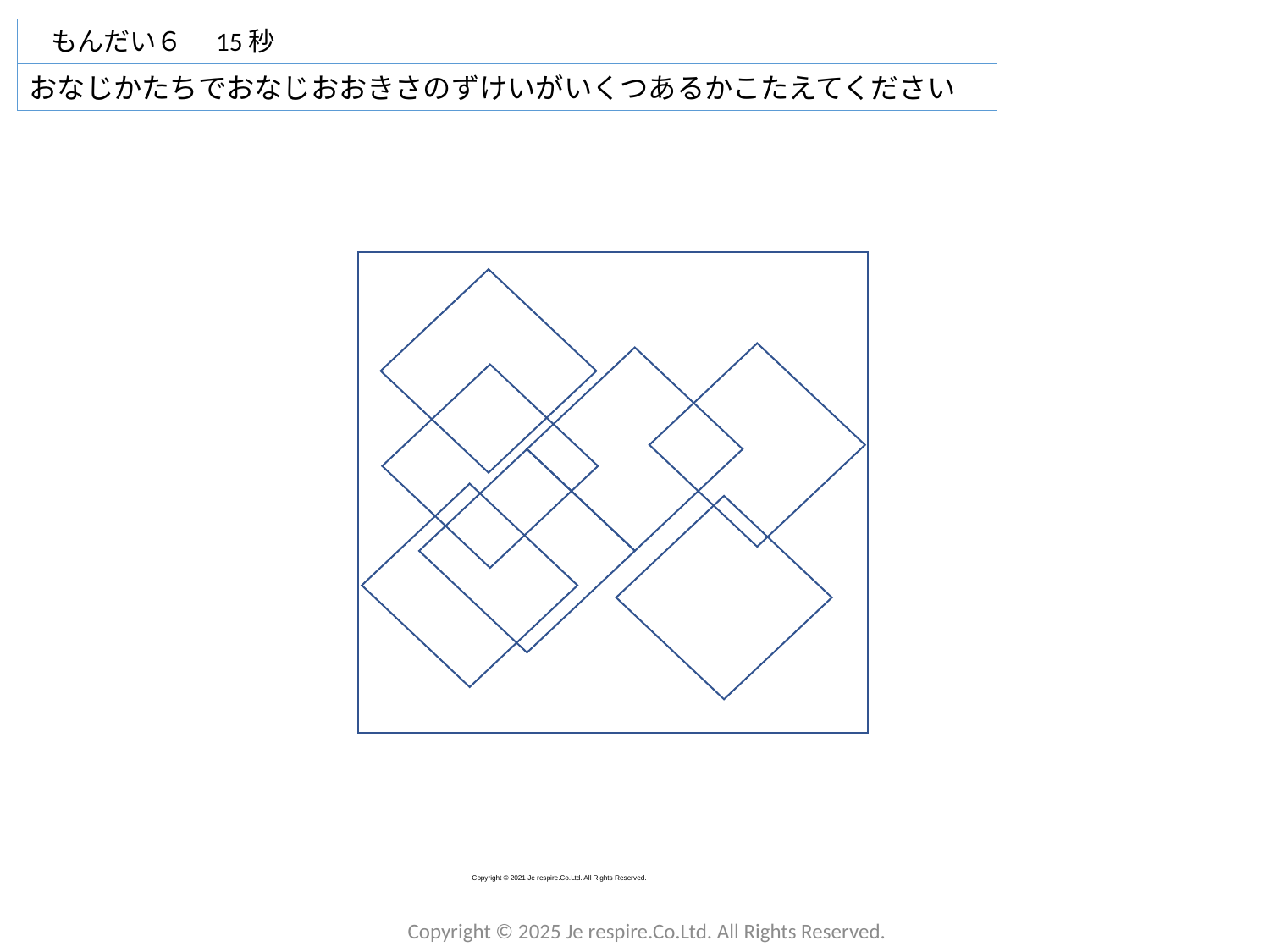

もんだい６　15秒
おなじかたちでおなじおおきさのずけいがいくつあるかこたえてください

Copyright © 2021 Je respire.Co.Ltd. All Rights Reserved.
Copyright © 2025 Je respire.Co.Ltd. All Rights Reserved.